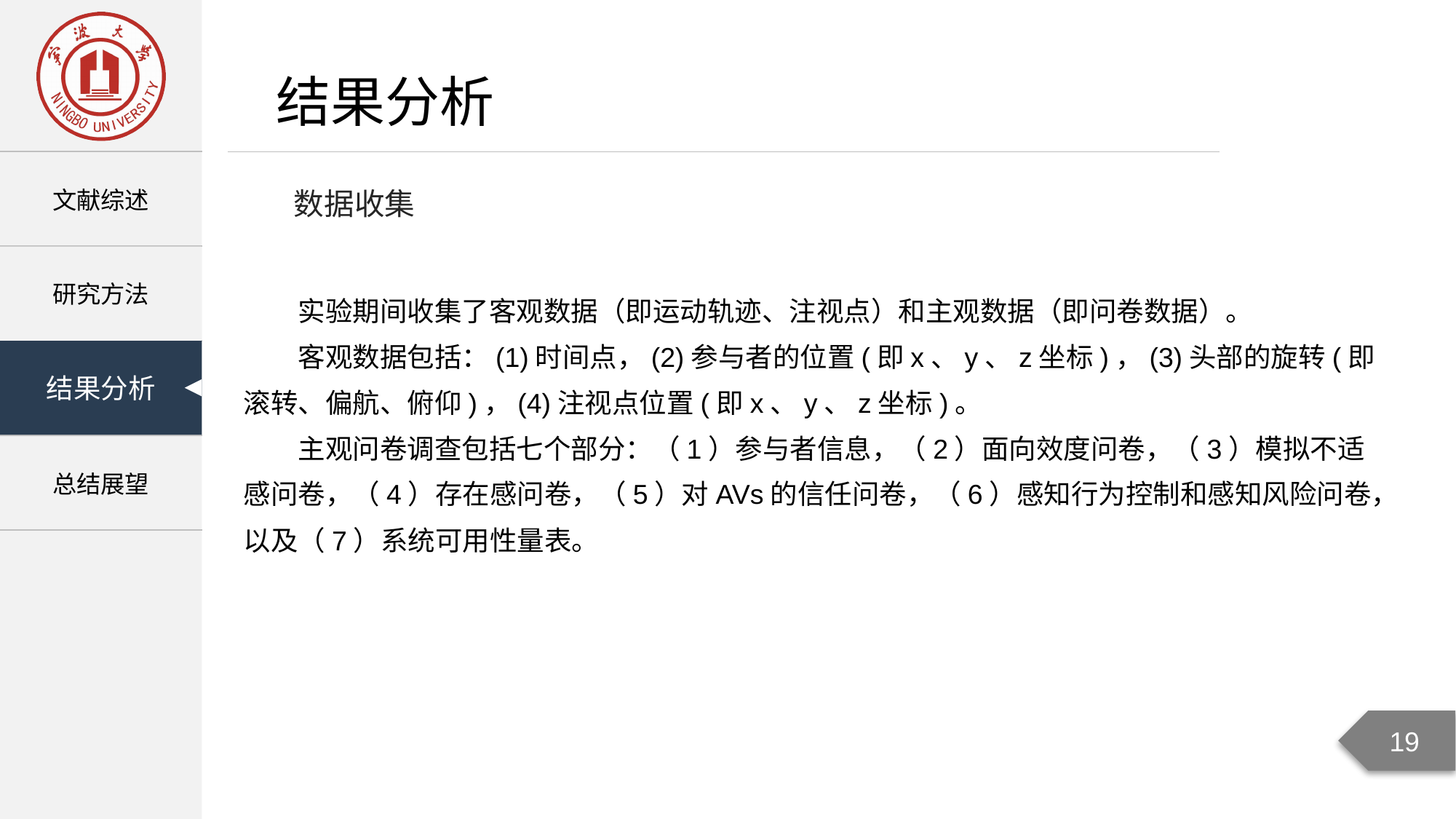

结果分析
数据收集
实验期间收集了客观数据（即运动轨迹、注视点）和主观数据（即问卷数据）。
客观数据包括：(1)时间点，(2)参与者的位置(即x、y、z坐标)，(3)头部的旋转(即滚转、偏航、俯仰)，(4)注视点位置(即x、y、z坐标)。
主观问卷调查包括七个部分：（1）参与者信息，（2）面向效度问卷，（3）模拟不适感问卷，（4）存在感问卷，（5）对AVs的信任问卷，（6）感知行为控制和感知风险问卷，以及（7）系统可用性量表。